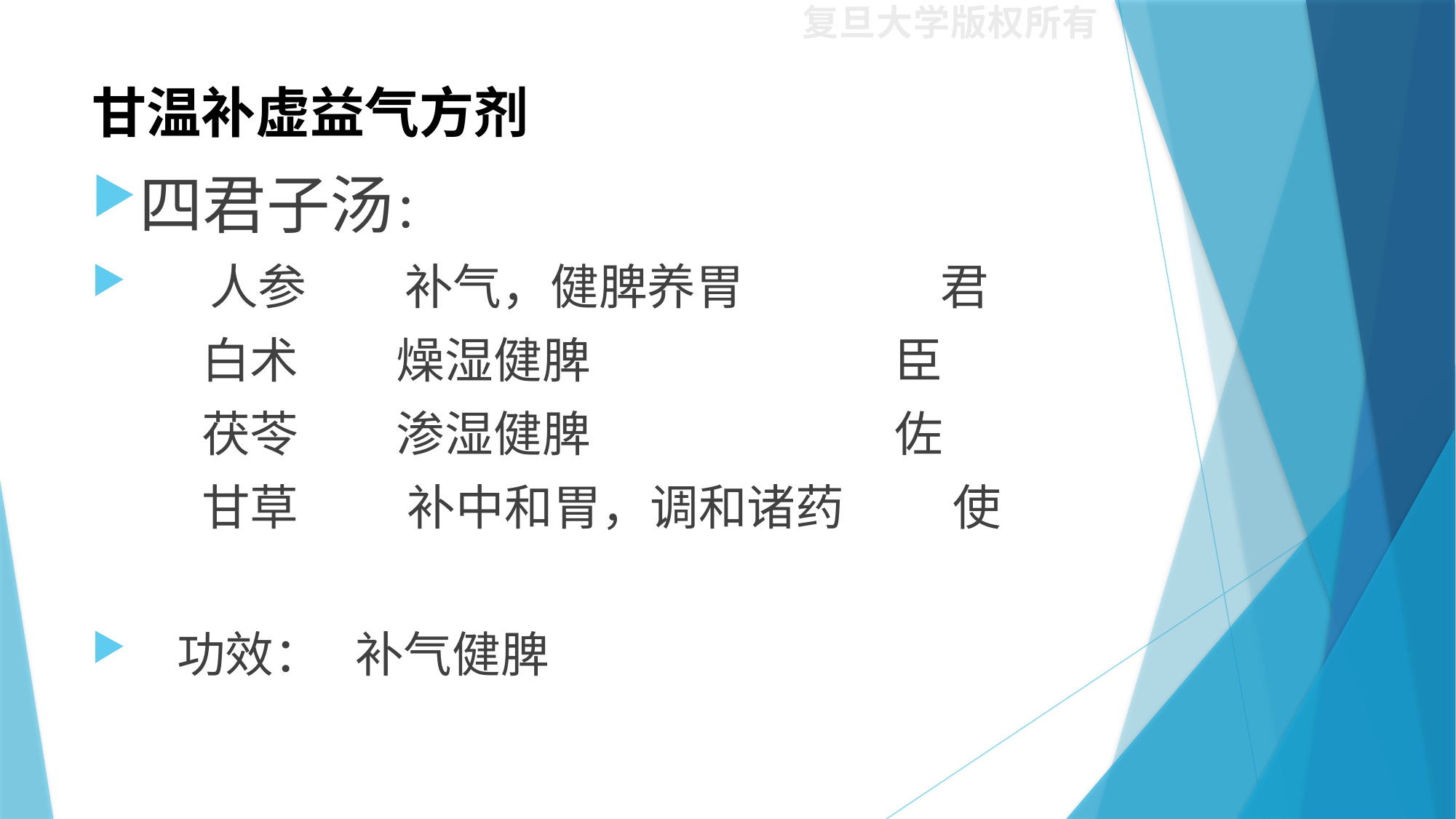

# 甘温补虚益气方剂
四君子汤：
      人参         补气，健脾养胃                  君
         白术         燥湿健脾                            臣
         茯苓         渗湿健脾                            佐
         甘草          补中和胃，调和诸药          使

   功效：   补气健脾